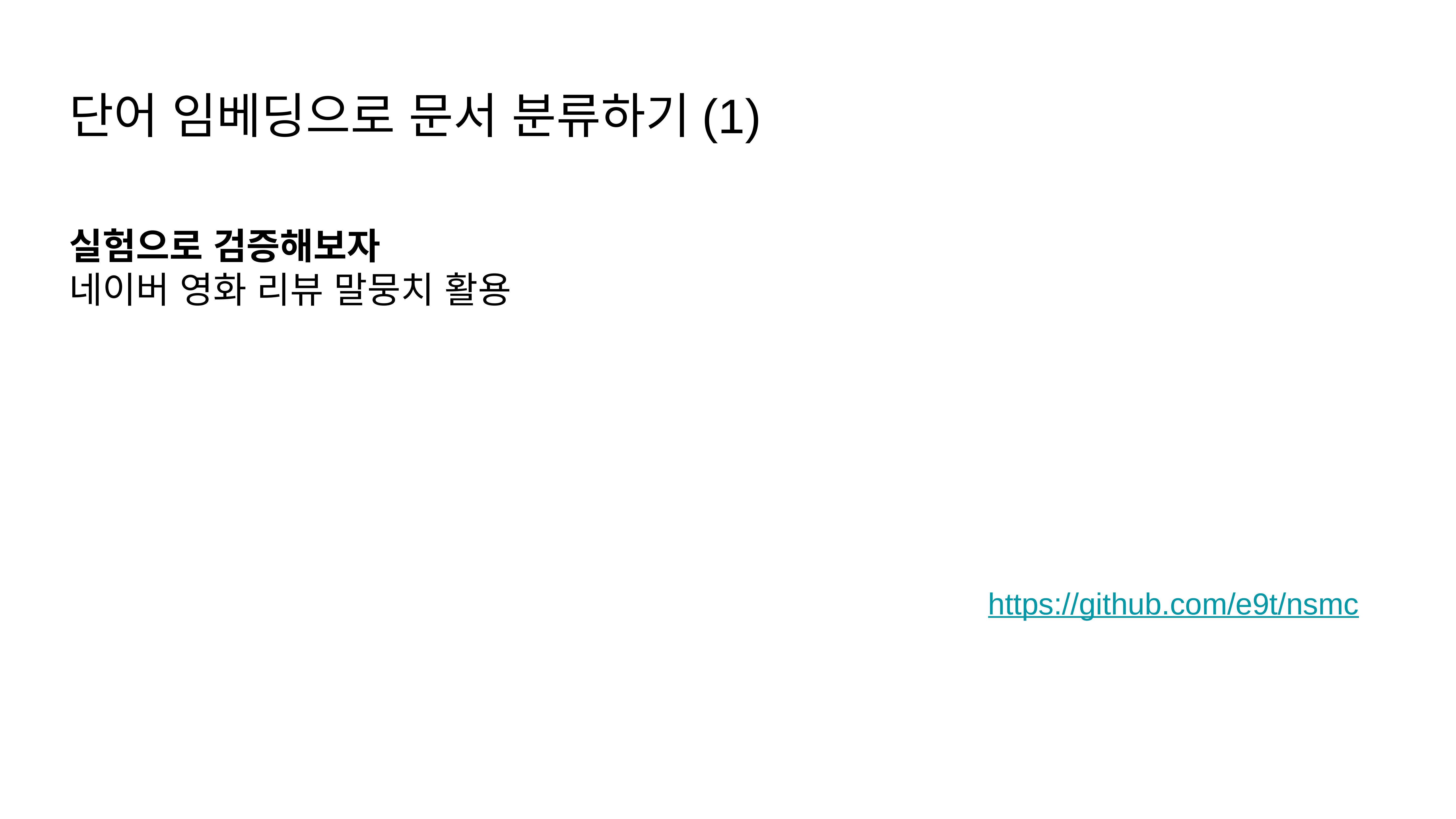

단어 임베딩으로 문서 분류하기(1)
실험으로 검증해보자
네이버 영화 리뷰 말뭉치 활용

https://github.com/e9t/nsmc